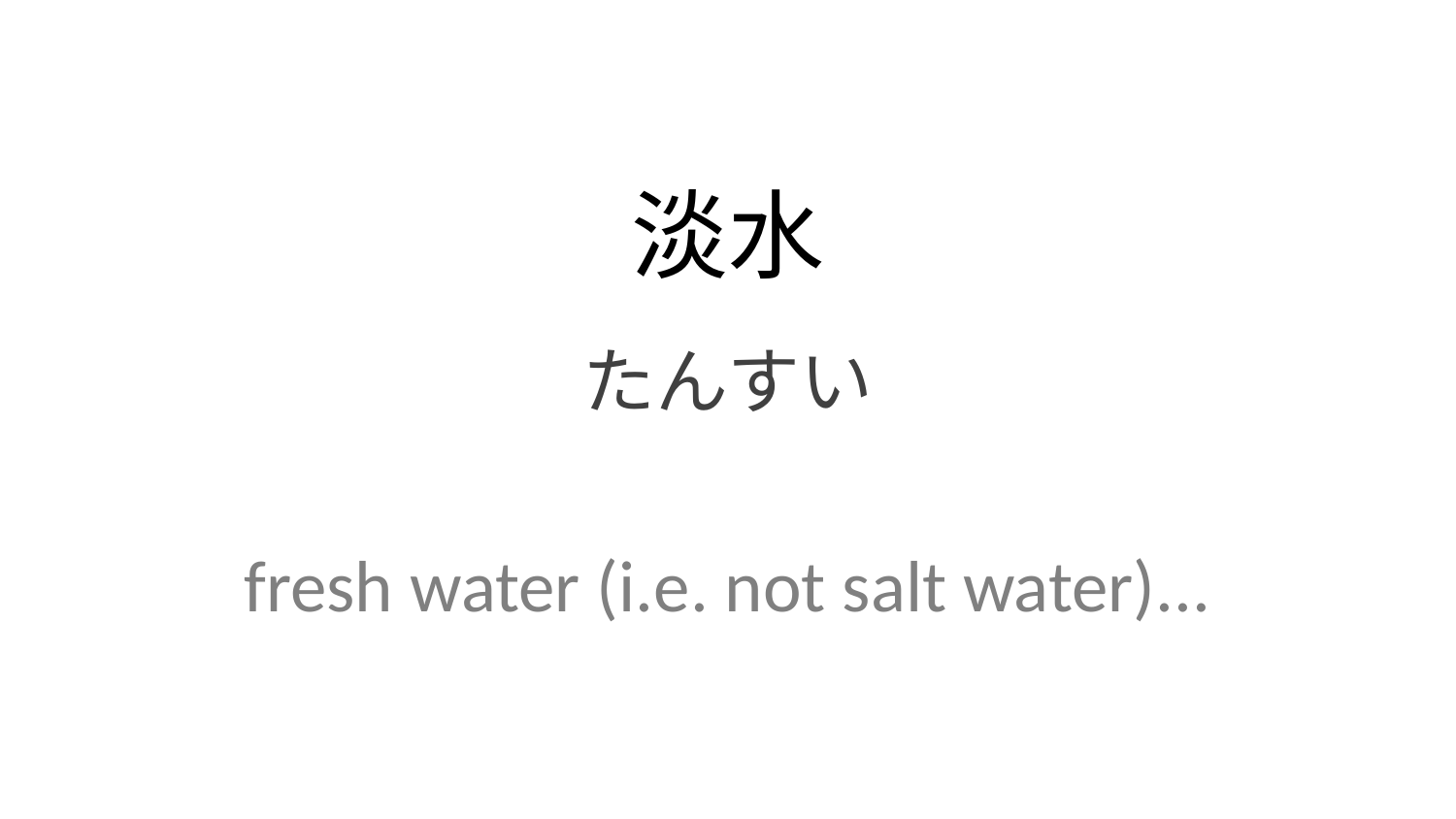

淡水

たんすい
fresh water (i.e. not salt water)...